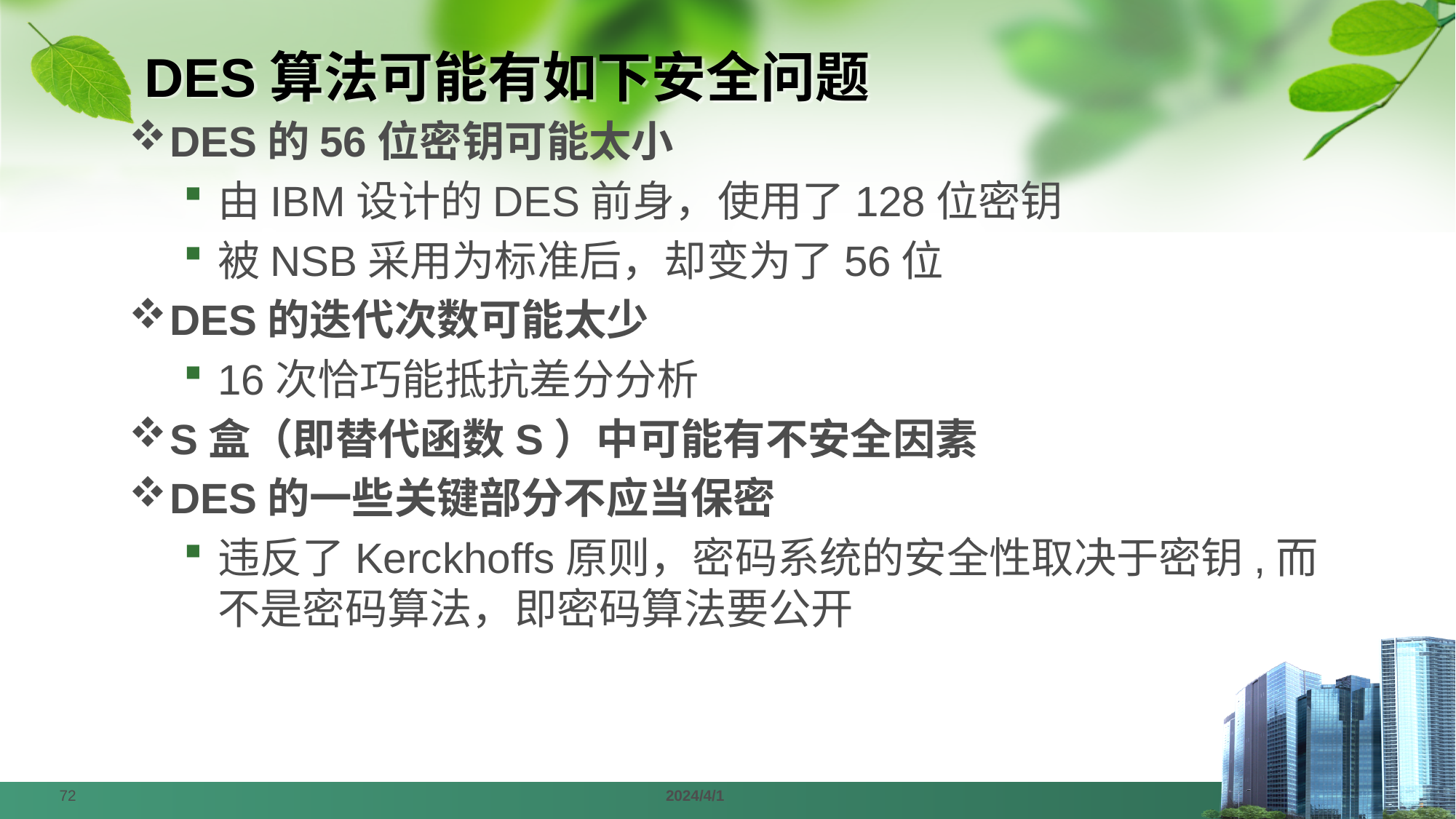

# DES算法可能有如下安全问题
DES的56位密钥可能太小
由IBM设计的DES前身，使用了128位密钥
被NSB采用为标准后，却变为了56位
DES的迭代次数可能太少
16次恰巧能抵抗差分分析
S盒（即替代函数S）中可能有不安全因素
DES的一些关键部分不应当保密
违反了Kerckhoffs原则，密码系统的安全性取决于密钥,而不是密码算法，即密码算法要公开
72
2024/4/1